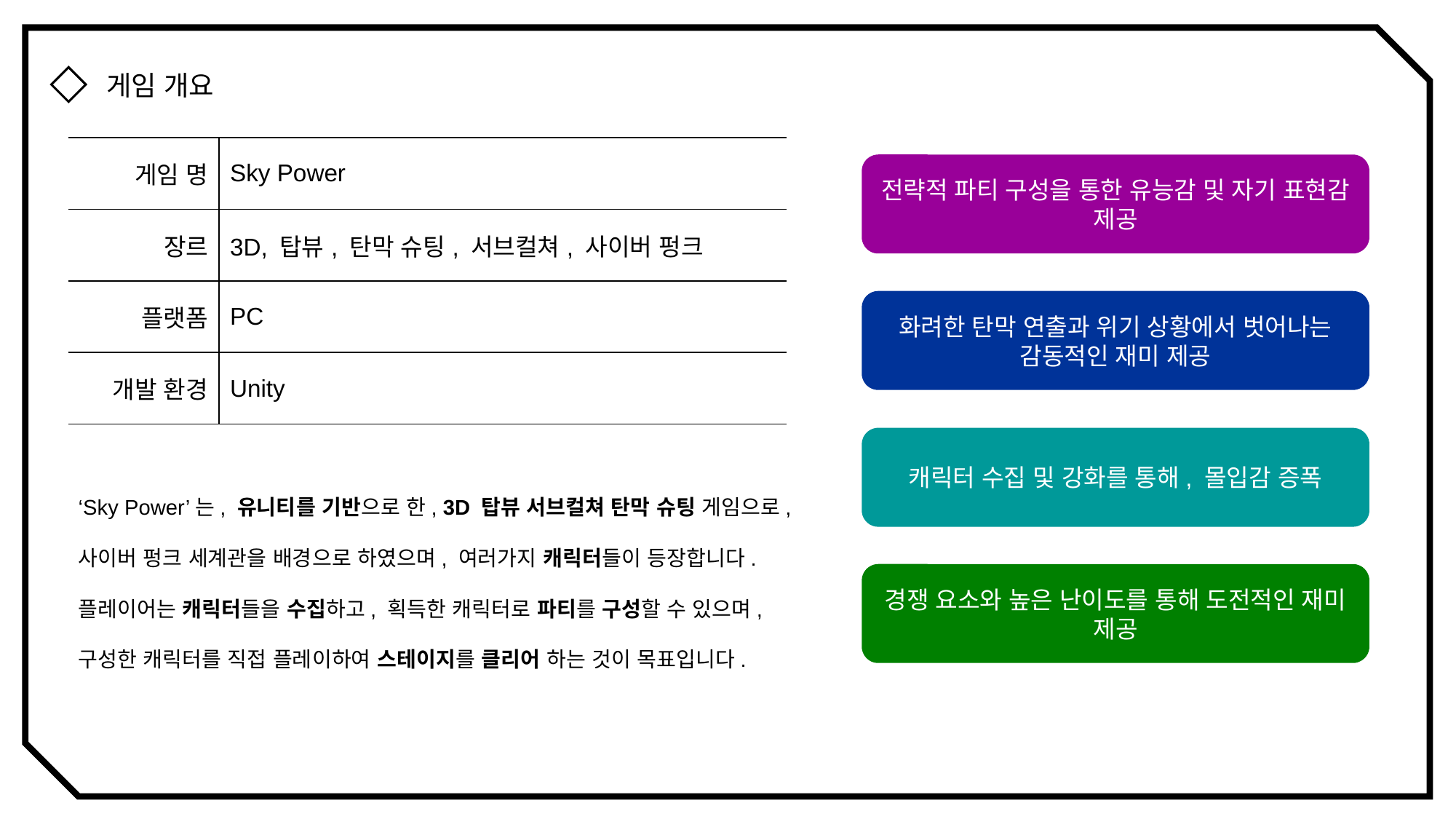

게임 개요

| 게임 명 | Sky Power |
| --- | --- |
| 장르 | 3D, 탑뷰, 탄막 슈팅, 서브컬쳐, 사이버 펑크 |
| 플랫폼 | PC |
| 개발 환경 | Unity |
전략적 파티 구성을 통한 유능감 및 자기 표현감 제공
화려한 탄막 연출과 위기 상황에서 벗어나는 감동적인 재미 제공
캐릭터 수집 및 강화를 통해, 몰입감 증폭
‘Sky Power’는, 유니티를 기반으로 한, 3D 탑뷰 서브컬쳐 탄막 슈팅 게임으로,
사이버 펑크 세계관을 배경으로 하였으며, 여러가지 캐릭터들이 등장합니다.
플레이어는 캐릭터들을 수집하고, 획득한 캐릭터로 파티를 구성할 수 있으며,
구성한 캐릭터를 직접 플레이하여 스테이지를 클리어 하는 것이 목표입니다.
경쟁 요소와 높은 난이도를 통해 도전적인 재미 제공